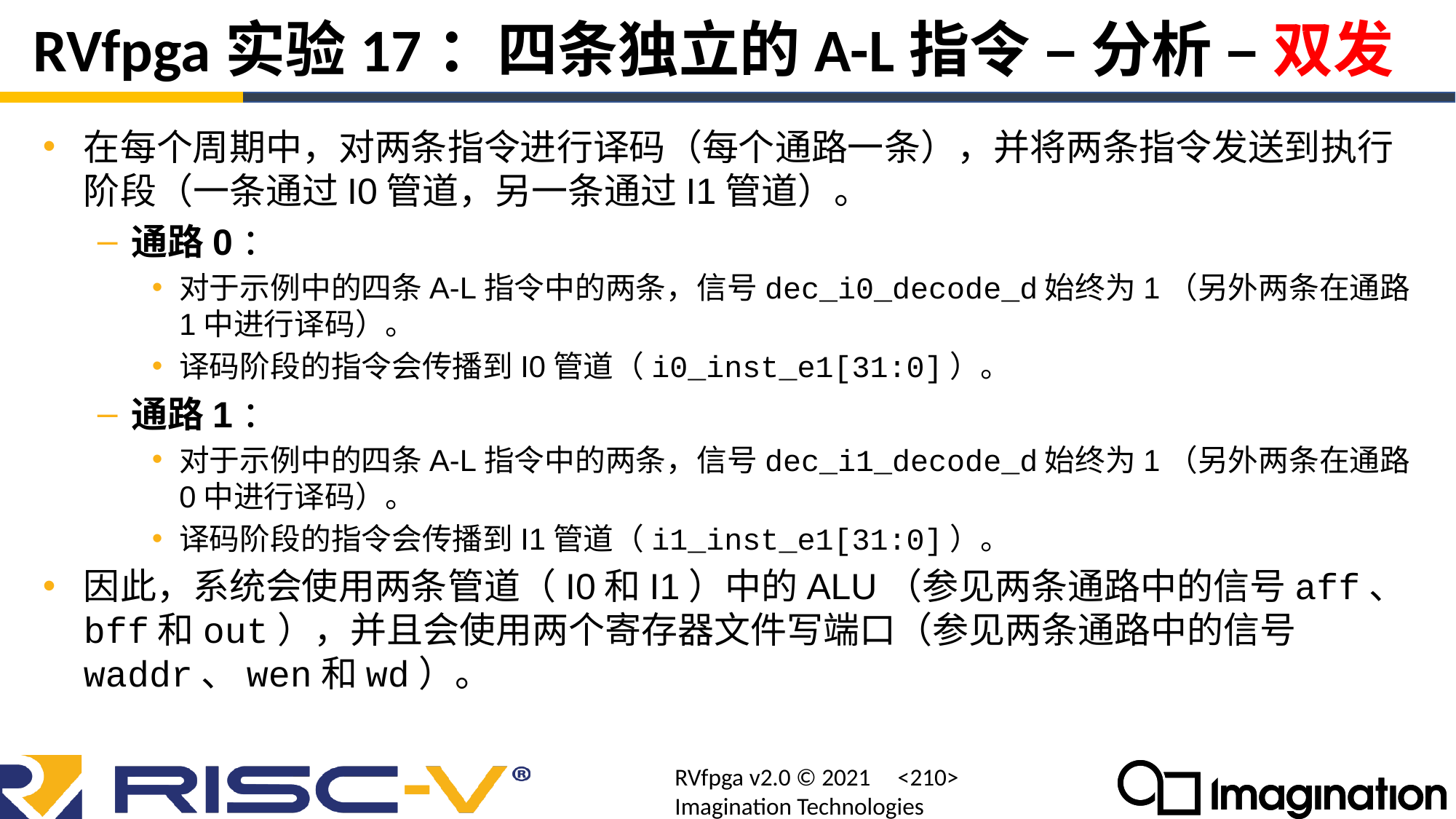

# RVfpga实验17：四条独立的A-L指令 – 分析 – 双发
在每个周期中，对两条指令进行译码（每个通路一条），并将两条指令发送到执行阶段（一条通过I0管道，另一条通过I1管道）。
通路0：
对于示例中的四条A-L指令中的两条，信号dec_i0_decode_d始终为1（另外两条在通路1中进行译码）。
译码阶段的指令会传播到I0管道（i0_inst_e1[31:0]）。
通路1：
对于示例中的四条A-L指令中的两条，信号dec_i1_decode_d始终为1（另外两条在通路0中进行译码）。
译码阶段的指令会传播到I1管道（i1_inst_e1[31:0]）。
因此，系统会使用两条管道（I0和I1）中的ALU（参见两条通路中的信号aff、bff和out），并且会使用两个寄存器文件写端口（参见两条通路中的信号waddr、wen和wd）。